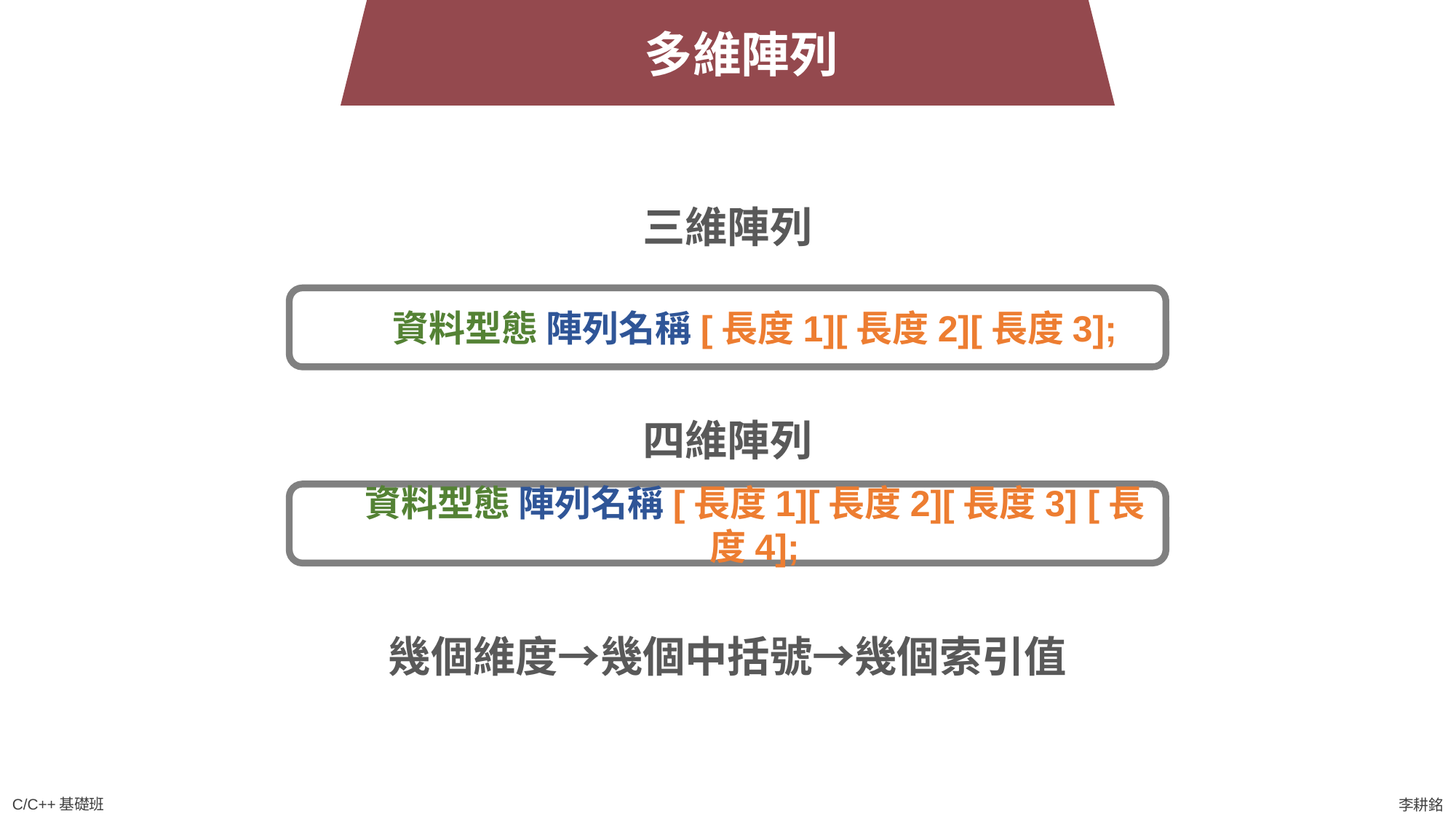

多維陣列
三維陣列
資料型態 陣列名稱[長度1][長度2][長度3];
四維陣列
資料型態 陣列名稱[長度1][長度2][長度3] [長度4];
幾個維度→幾個中括號→幾個索引值
C/C++基礎班
李耕銘